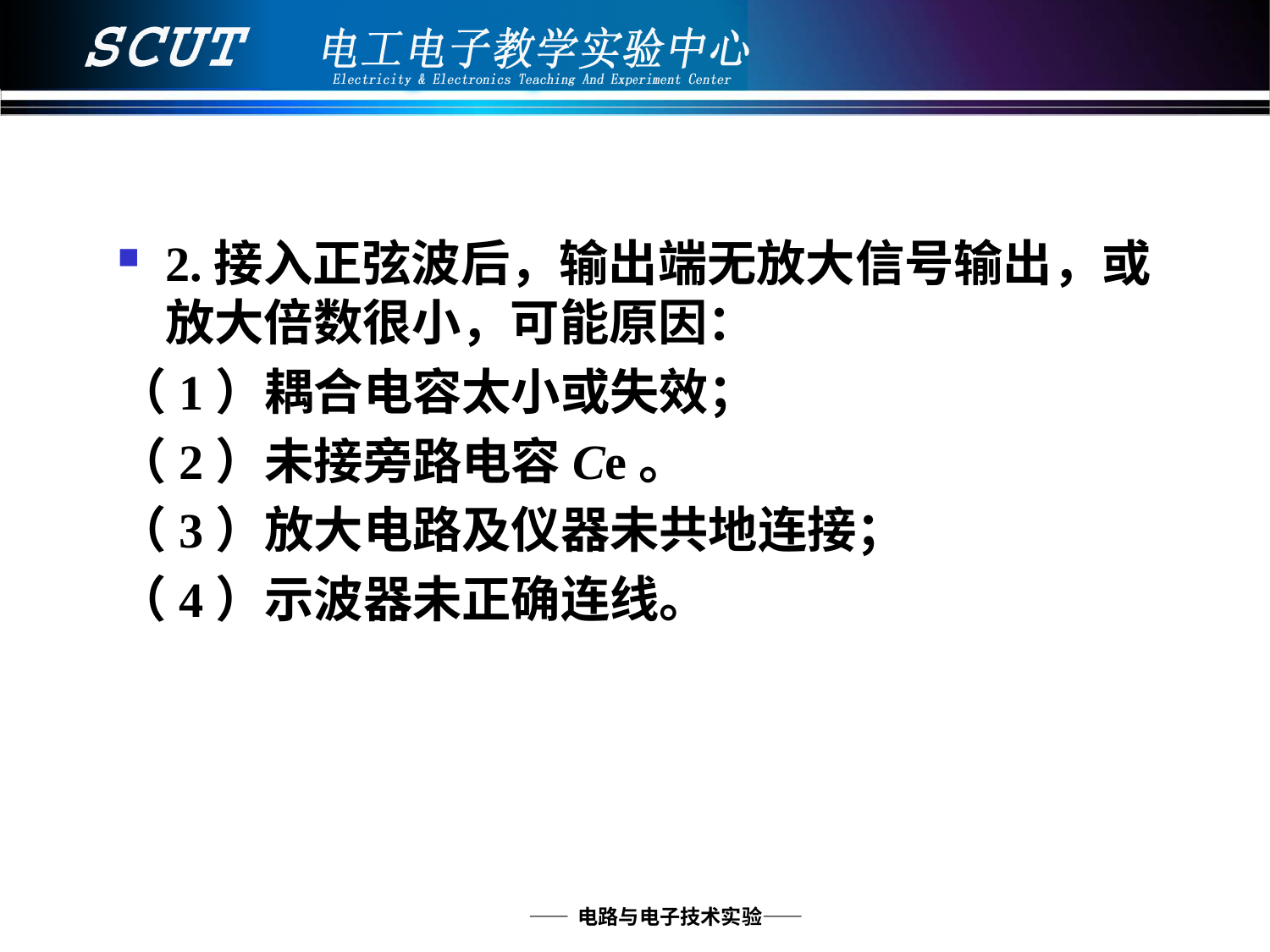

2.接入正弦波后，输出端无放大信号输出，或放大倍数很小，可能原因：
（1）耦合电容太小或失效；
（2）未接旁路电容Ce。
（3）放大电路及仪器未共地连接；
（4）示波器未正确连线。